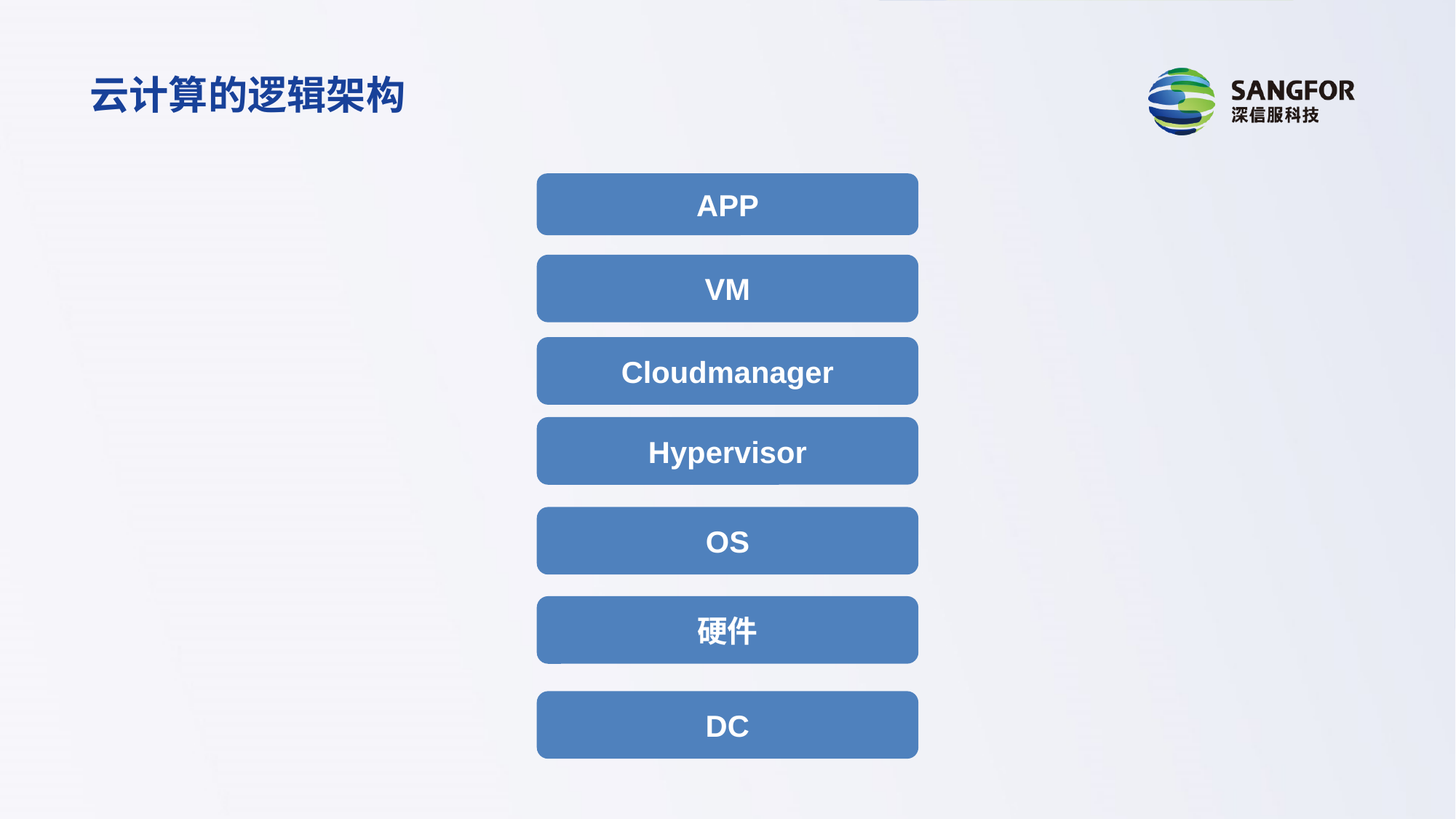

云计算的逻辑架构

APP
VM
Cloudmanager
Hypervisor
OS
硬件
DC